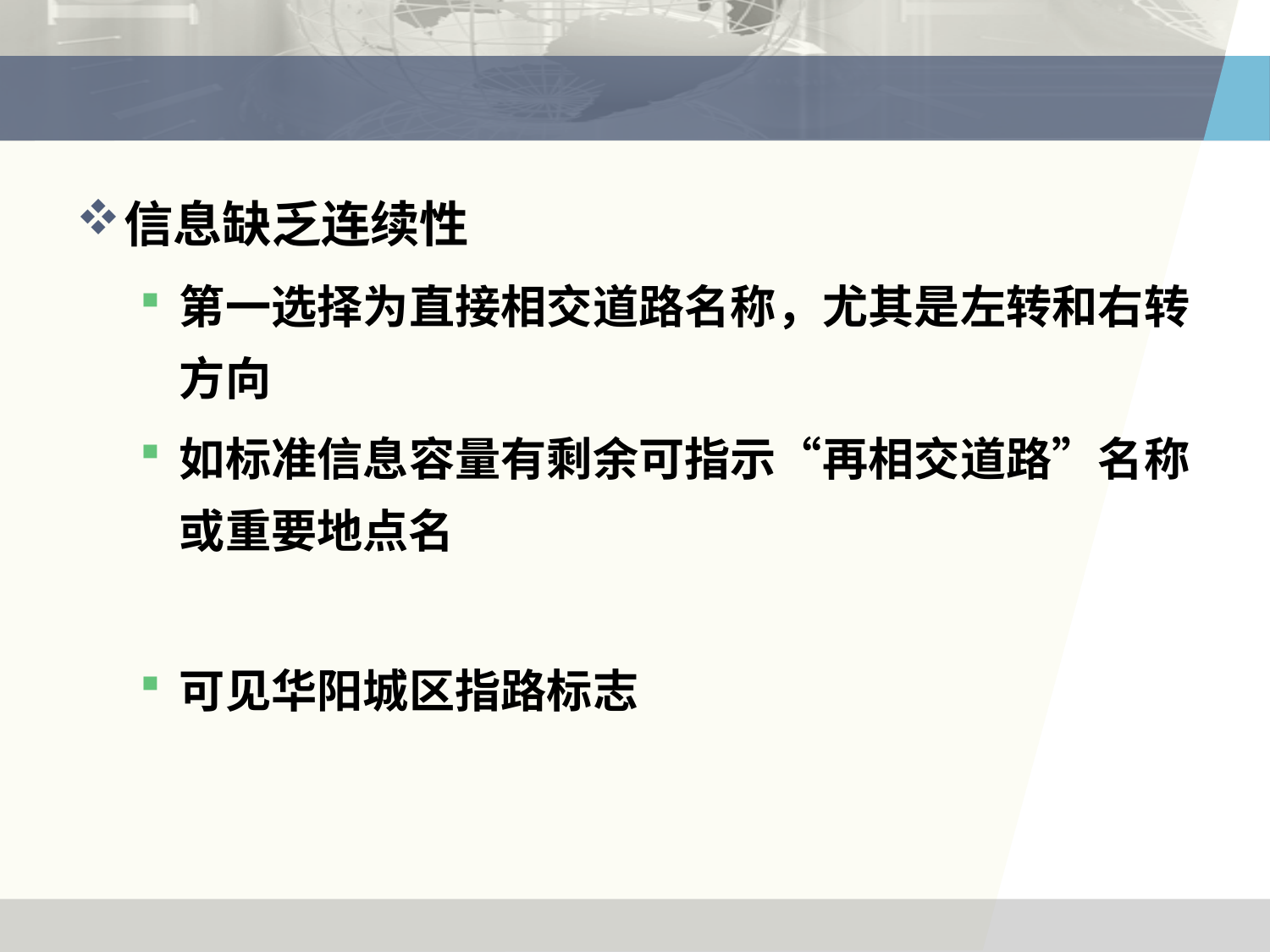

#
信息缺乏连续性
第一选择为直接相交道路名称，尤其是左转和右转方向
如标准信息容量有剩余可指示“再相交道路”名称或重要地点名

可见华阳城区指路标志